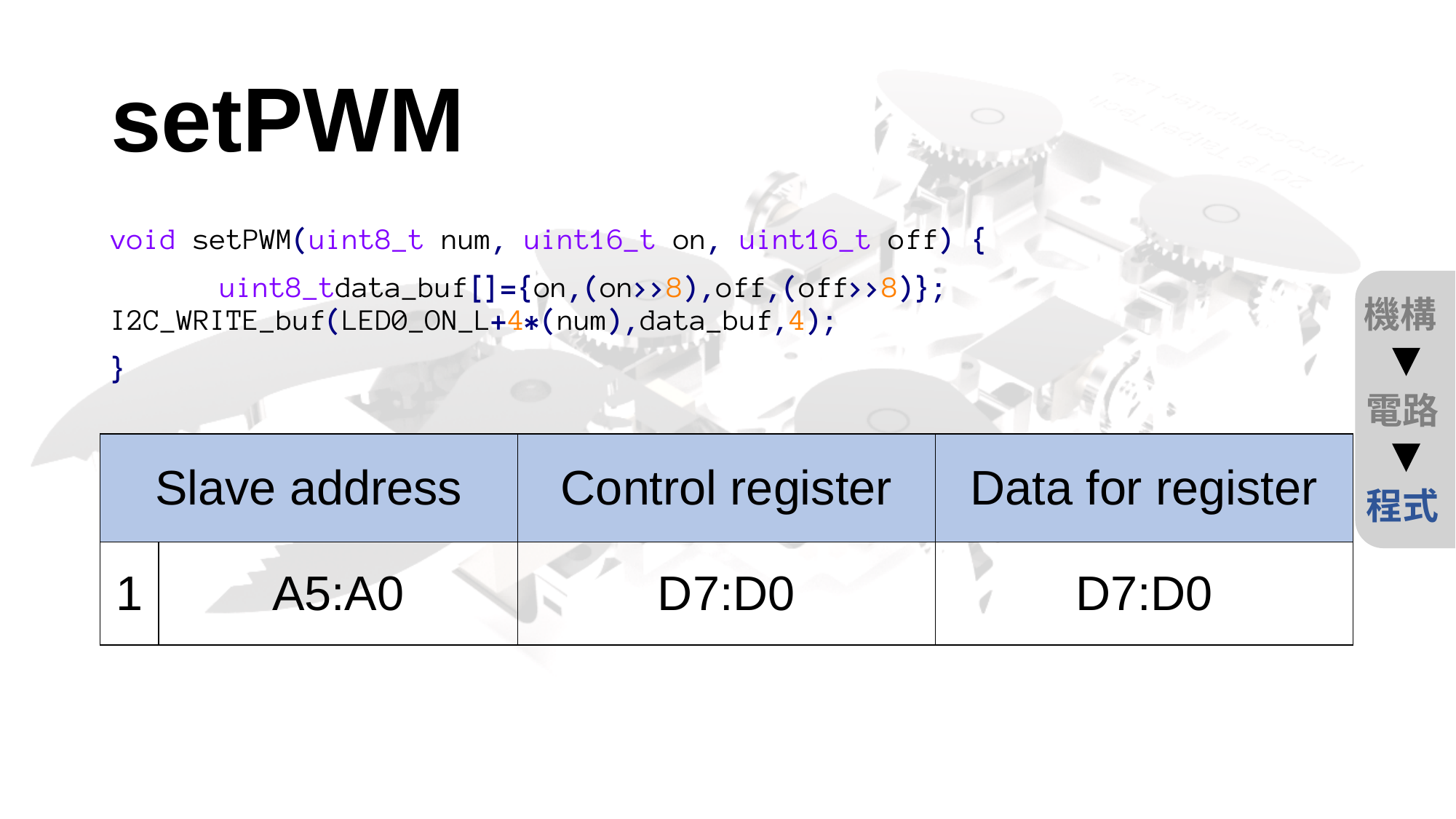

# setPWM
void setPWM(uint8_t num, uint16_t on, uint16_t off) {
	uint8_tdata_buf[]={on,(on>>8),off,(off>>8)}; 	I2C_WRITE_buf(LED0_ON_L+4*(num),data_buf,4);
}

機構

電路

程式
| Slave address |  | Control register | Data for register |
| --- | --- | --- | --- |
| 1 | A5:A0 | D7:D0 | D7:D0 |